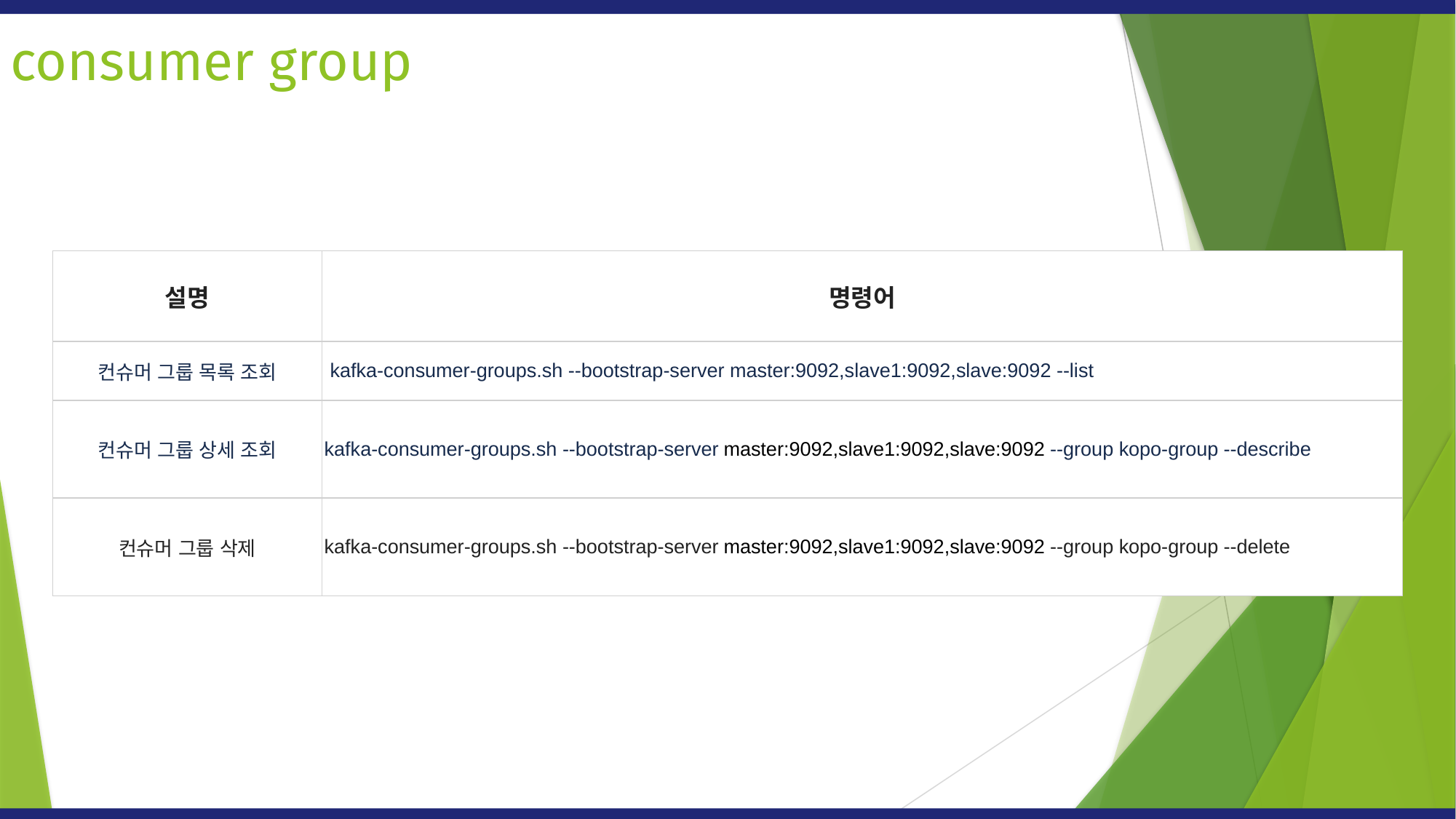

consumer group
| 설명 | 명령어 |
| --- | --- |
| 컨슈머 그룹 목록 조회 | kafka-consumer-groups.sh --bootstrap-server master:9092,slave1:9092,slave:9092 --list |
| 컨슈머 그룹 상세 조회 | kafka-consumer-groups.sh --bootstrap-server master:9092,slave1:9092,slave:9092 --group kopo-group --describe |
| 컨슈머 그룹 삭제 | kafka-consumer-groups.sh --bootstrap-server master:9092,slave1:9092,slave:9092 --group kopo-group --delete |